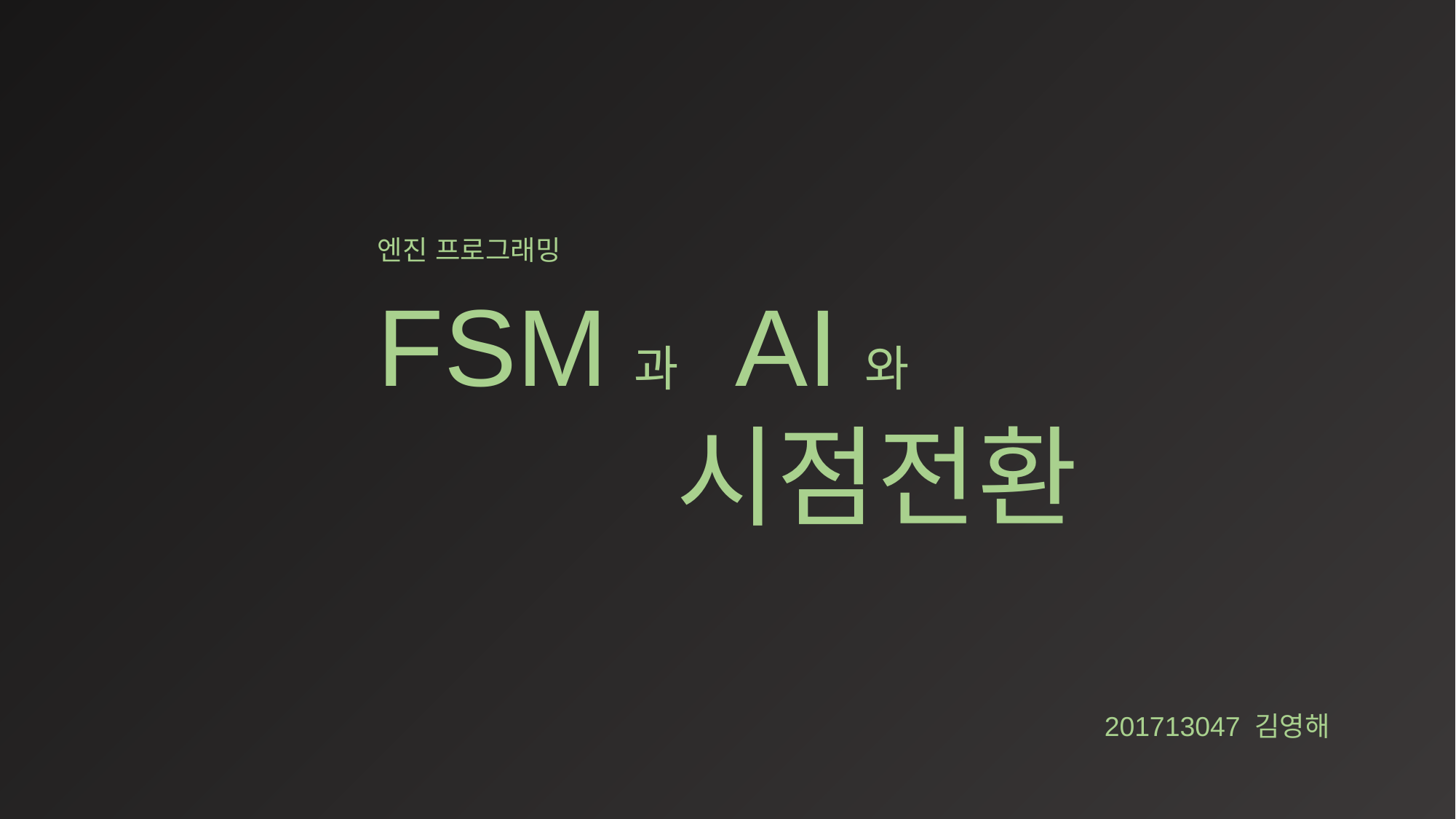

엔진 프로그래밍
FSM과 AI와
시점전환
201713047 김영해